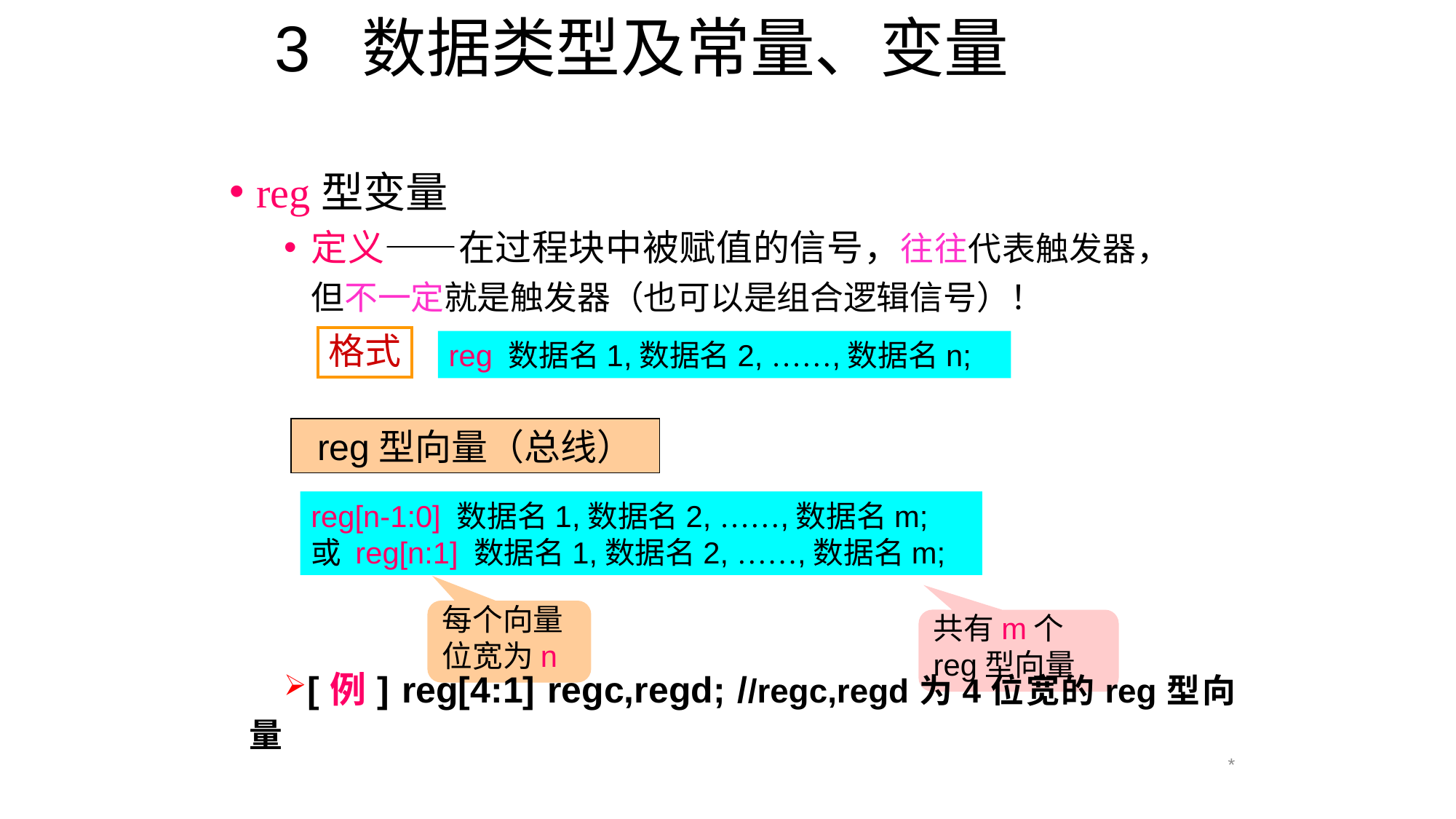

# 3  数据类型及常量、变量
reg型变量
定义——在过程块中被赋值的信号，往往代表触发器，但不一定就是触发器（也可以是组合逻辑信号）！
格式
reg 数据名1,数据名2, ……,数据名n;
reg型向量（总线）
reg[n-1:0] 数据名1,数据名2, ……,数据名m;
或 reg[n:1] 数据名1,数据名2, ……,数据名m;
每个向量位宽为n
共有m个reg型向量
[例] reg[4:1] regc,regd; //regc,regd为4位宽的reg型向量
*